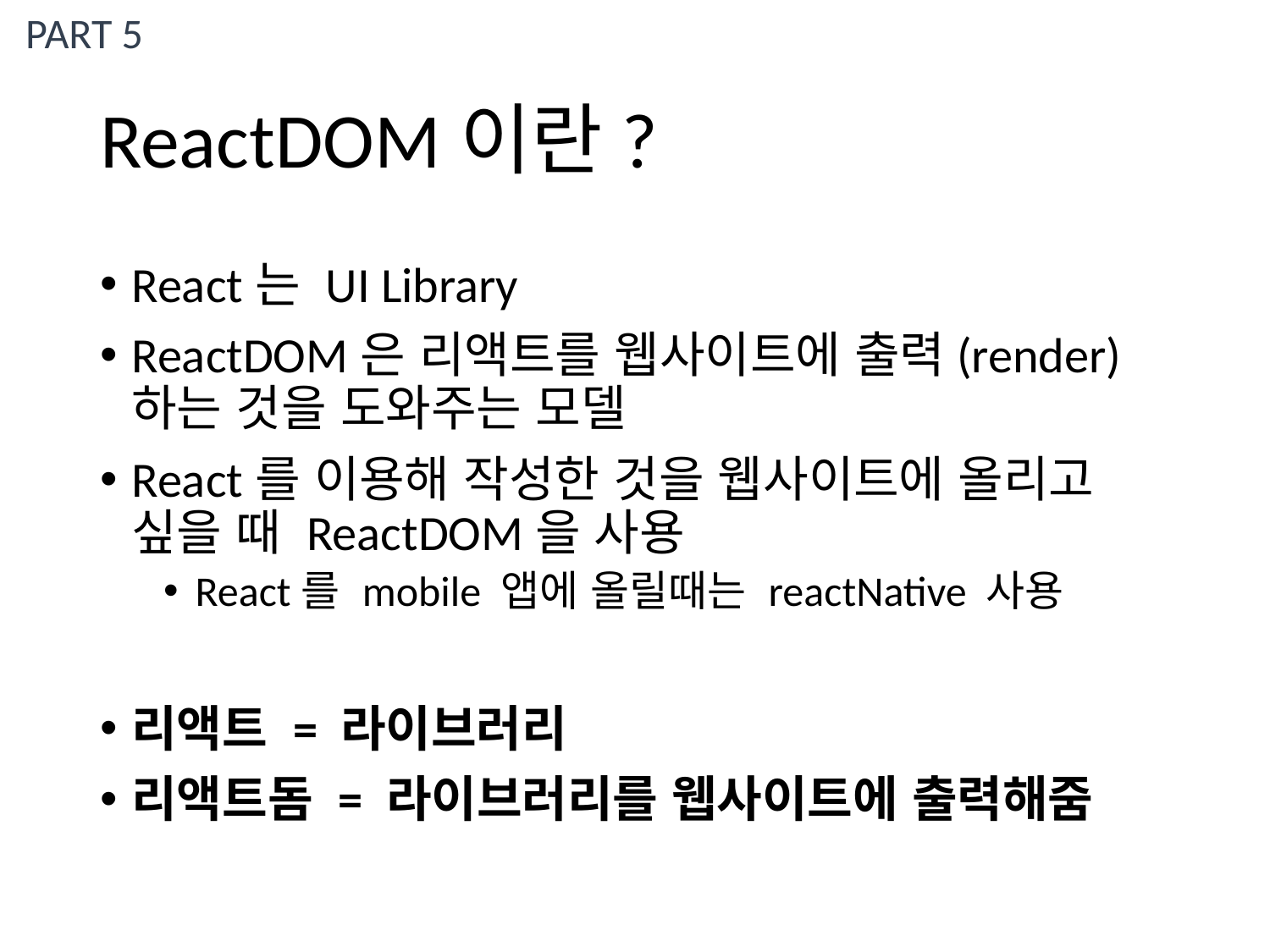

PART 5
# ReactDOM이란?
React는 UI Library
ReactDOM은 리액트를 웹사이트에 출력(render)하는 것을 도와주는 모델
React를 이용해 작성한 것을 웹사이트에 올리고 싶을 때 ReactDOM을 사용
React를 mobile 앱에 올릴때는 reactNative 사용

리액트 = 라이브러리
리액트돔 = 라이브러리를 웹사이트에 출력해줌